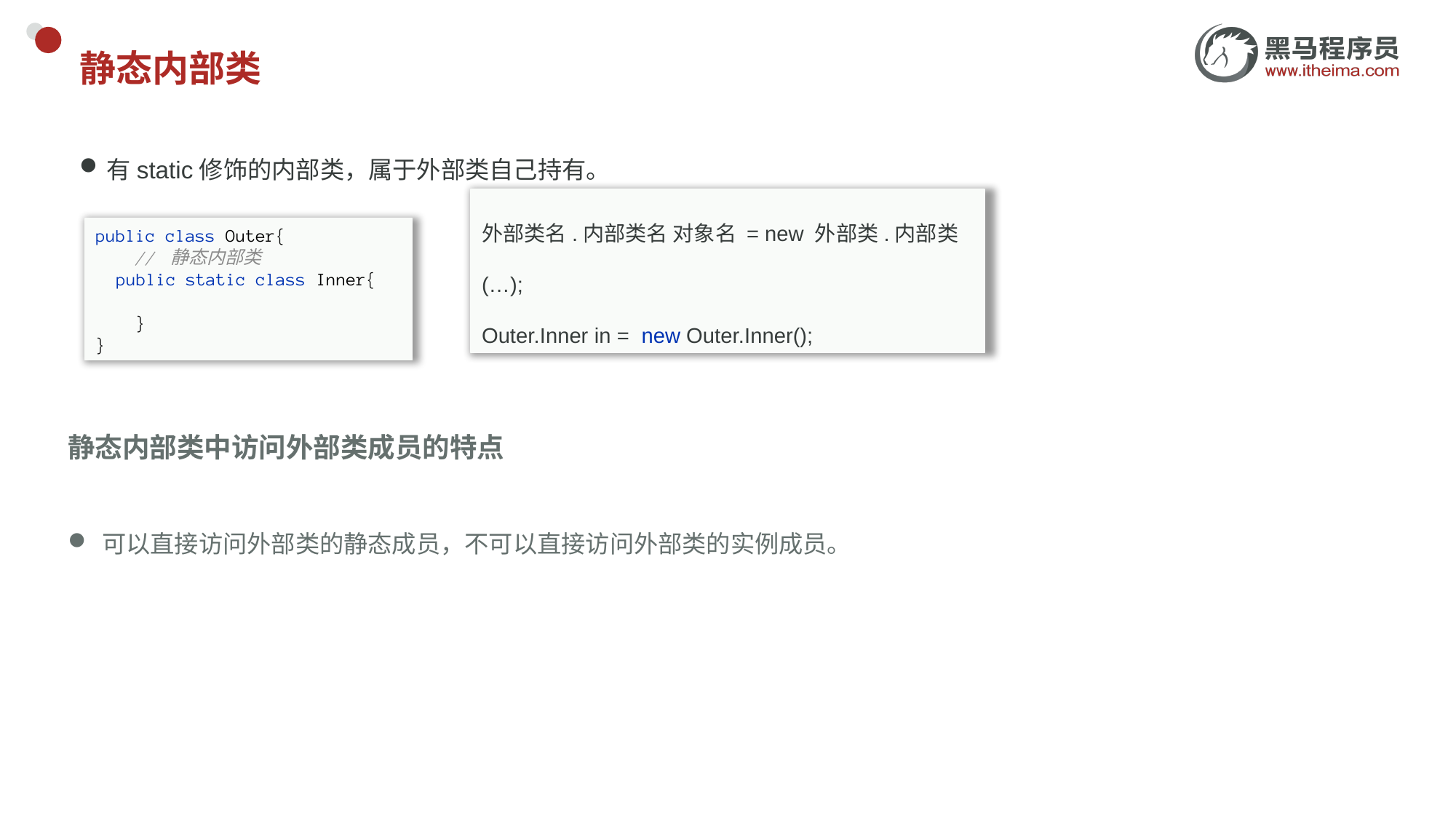

# 静态内部类
有static修饰的内部类，属于外部类自己持有。

public class Outer{
    // 静态内部类
    public static class Inner{
    }
}
外部类名.内部类名 对象名 = new 外部类.内部类(…);
Outer.Inner in =  new Outer.Inner();
静态内部类中访问外部类成员的特点
可以直接访问外部类的静态成员，不可以直接访问外部类的实例成员。